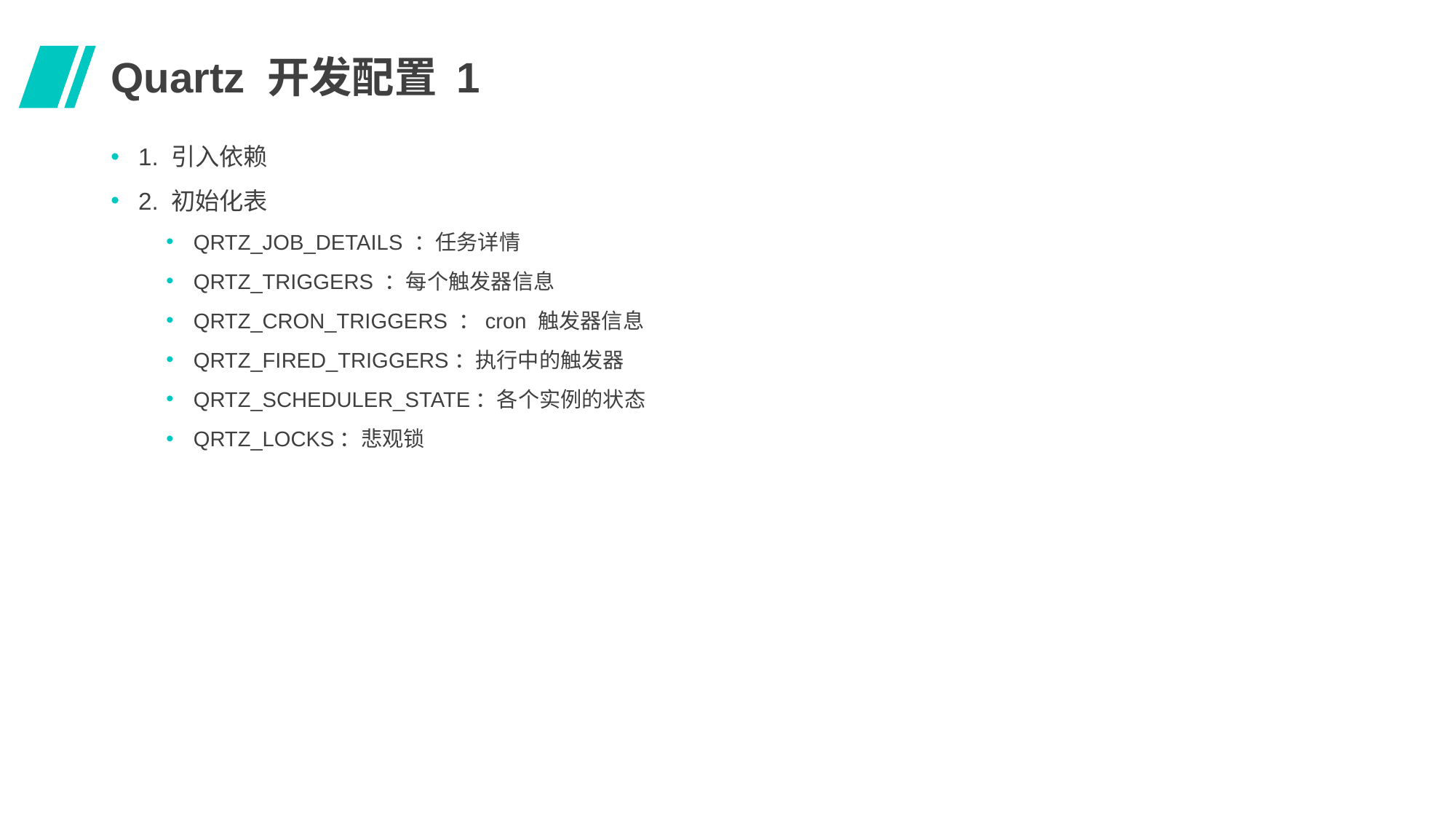

# Quartz 开发配置 1
1. 引入依赖
2. 初始化表
QRTZ_JOB_DETAILS ：任务详情
QRTZ_TRIGGERS ：每个触发器信息
QRTZ_CRON_TRIGGERS ：cron 触发器信息
QRTZ_FIRED_TRIGGERS：执行中的触发器
QRTZ_SCHEDULER_STATE：各个实例的状态
QRTZ_LOCKS：悲观锁